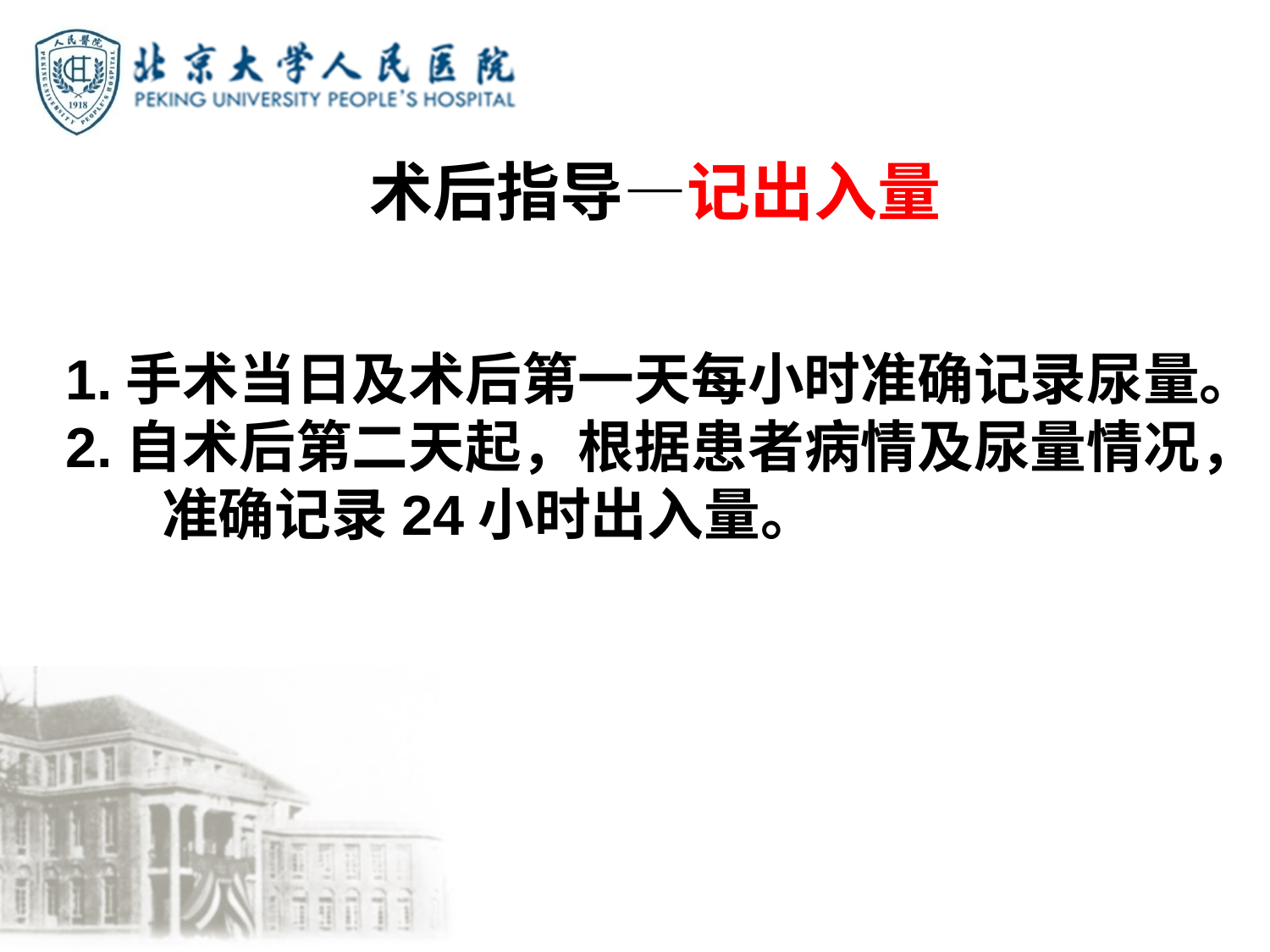

术后指导—记出入量

 1.手术当日及术后第一天每小时准确记录尿量。
 2.自术后第二天起，根据患者病情及尿量情况，      准确记录24小时出入量。